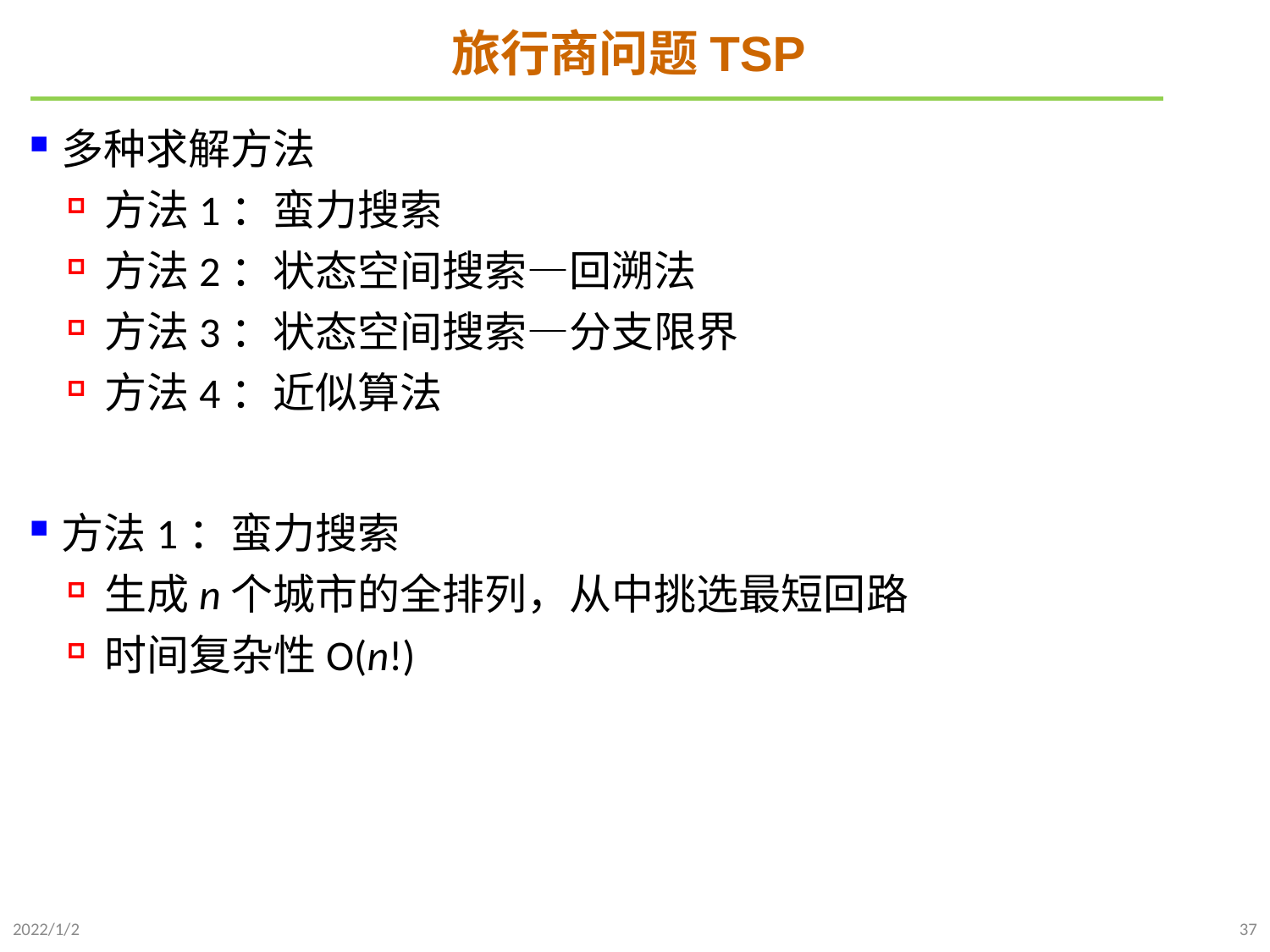

# 旅行商问题TSP
多种求解方法
方法1：蛮力搜索
方法2：状态空间搜索—回溯法
方法3：状态空间搜索—分支限界
方法4：近似算法

方法1：蛮力搜索
生成n个城市的全排列，从中挑选最短回路
时间复杂性O(n!)

2022/1/2
37